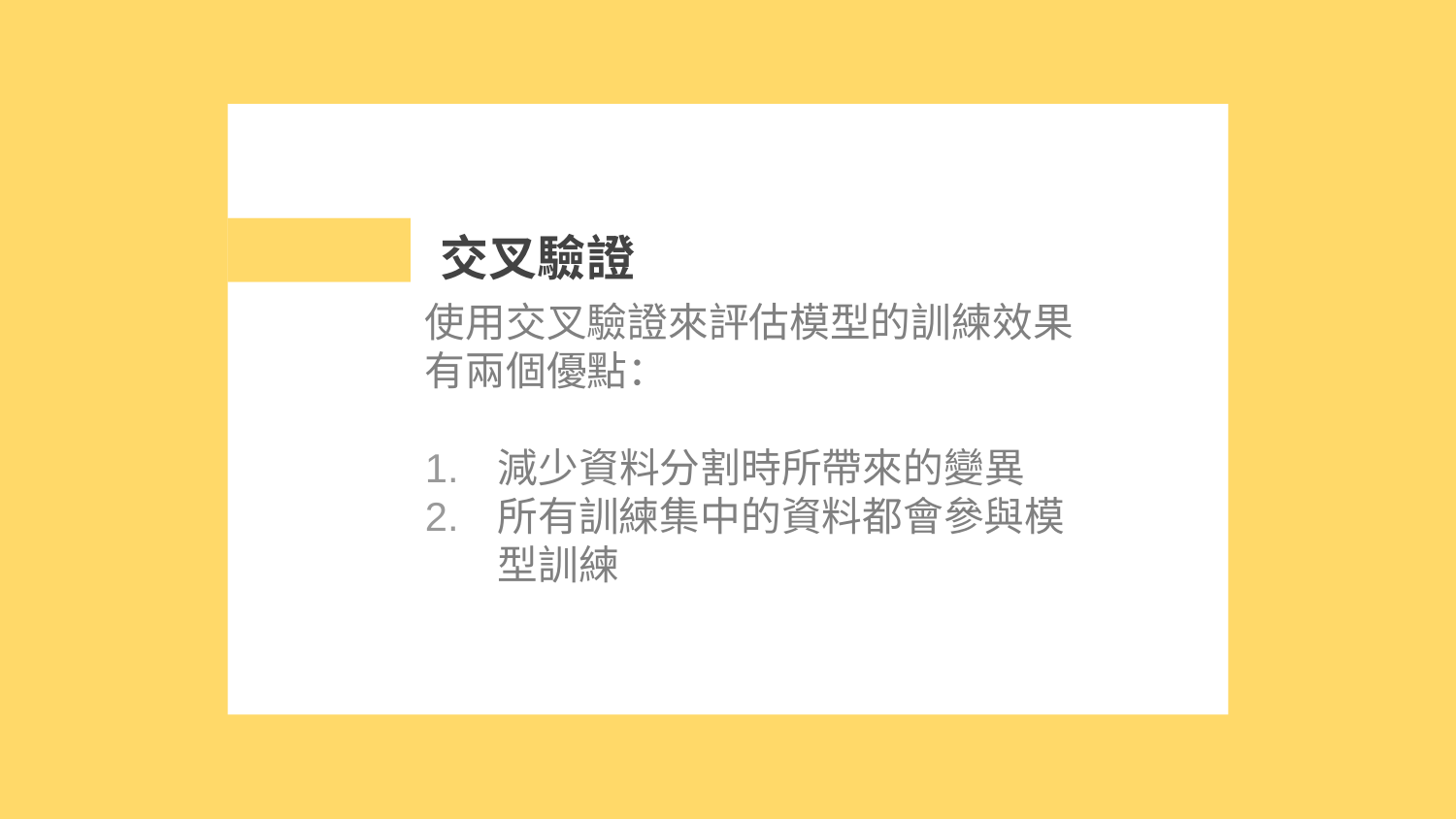

# 交叉驗證

使用交叉驗證來評估模型的訓練效果有兩個優點：

減少資料分割時所帶來的變異
所有訓練集中的資料都會參與模型訓練